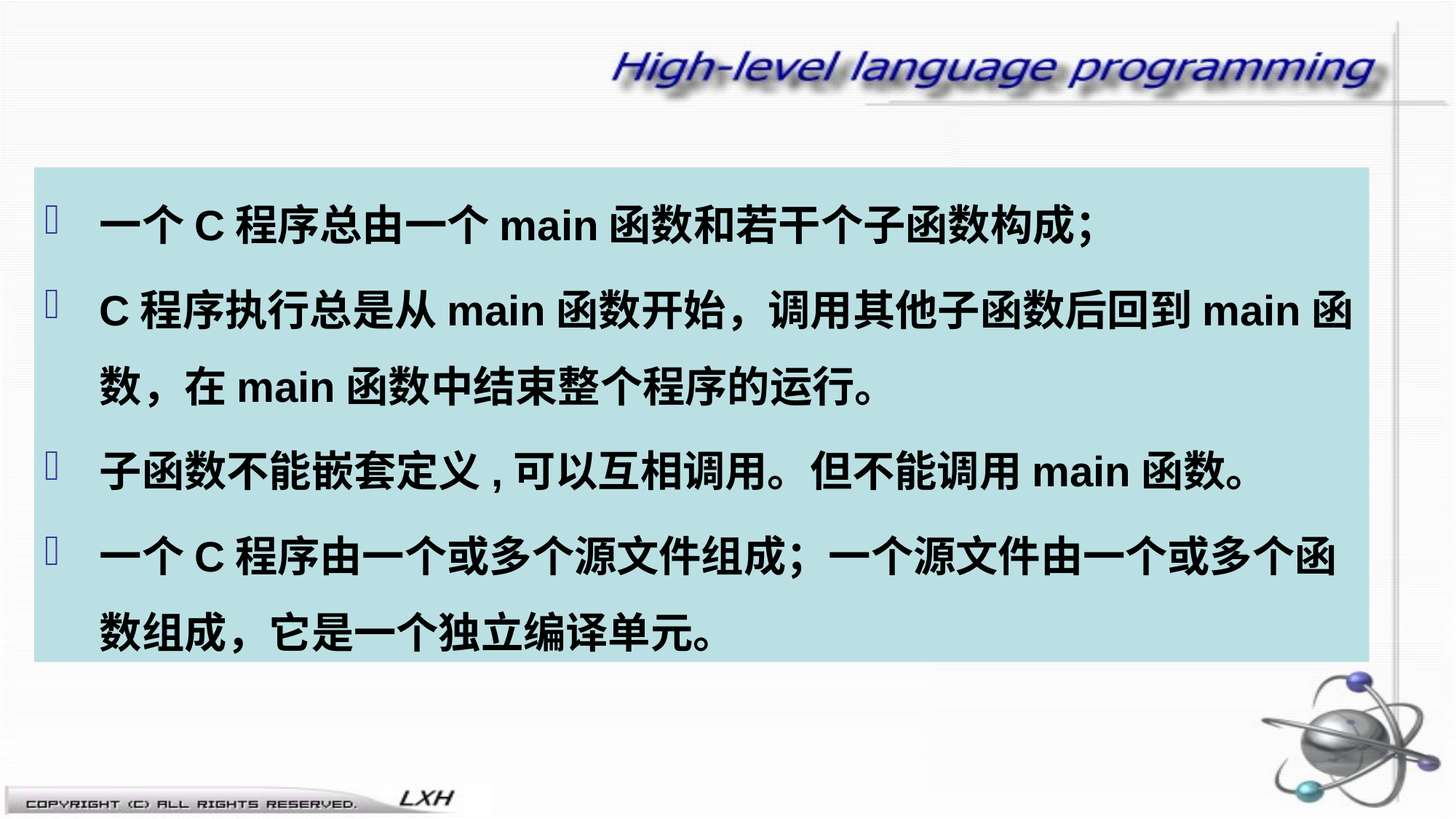

一个C程序总由一个main函数和若干个子函数构成；
C程序执行总是从main函数开始，调用其他子函数后回到main函数，在main函数中结束整个程序的运行。
子函数不能嵌套定义,可以互相调用。但不能调用main函数。
一个C程序由一个或多个源文件组成；一个源文件由一个或多个函数组成，它是一个独立编译单元。